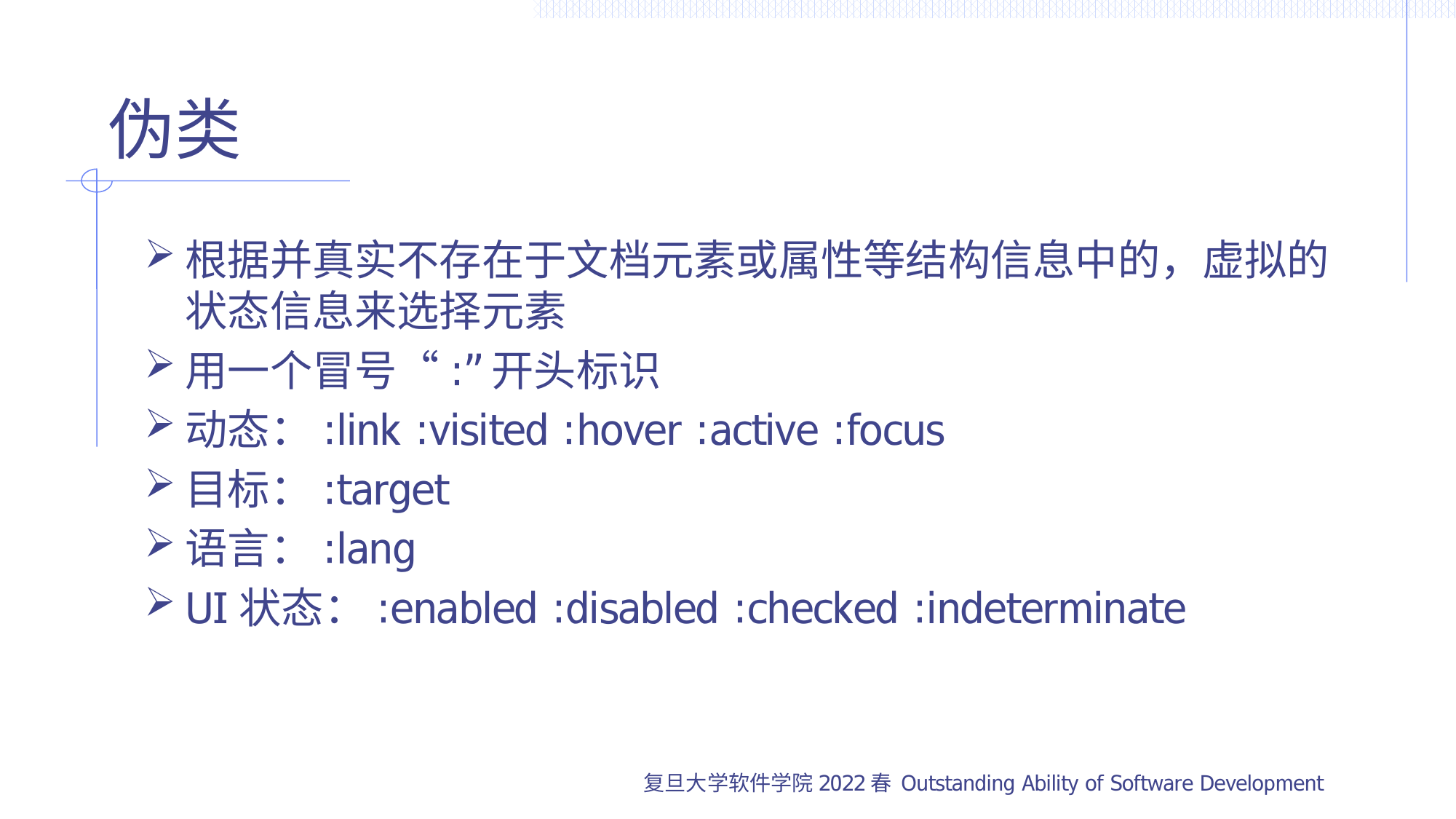

# 伪类
根据并真实不存在于文档元素或属性等结构信息中的，虚拟的状态信息来选择元素
用一个冒号“:”开头标识
动态：:link :visited :hover :active :focus
目标：:target
语言：:lang
UI状态：:enabled :disabled :checked :indeterminate